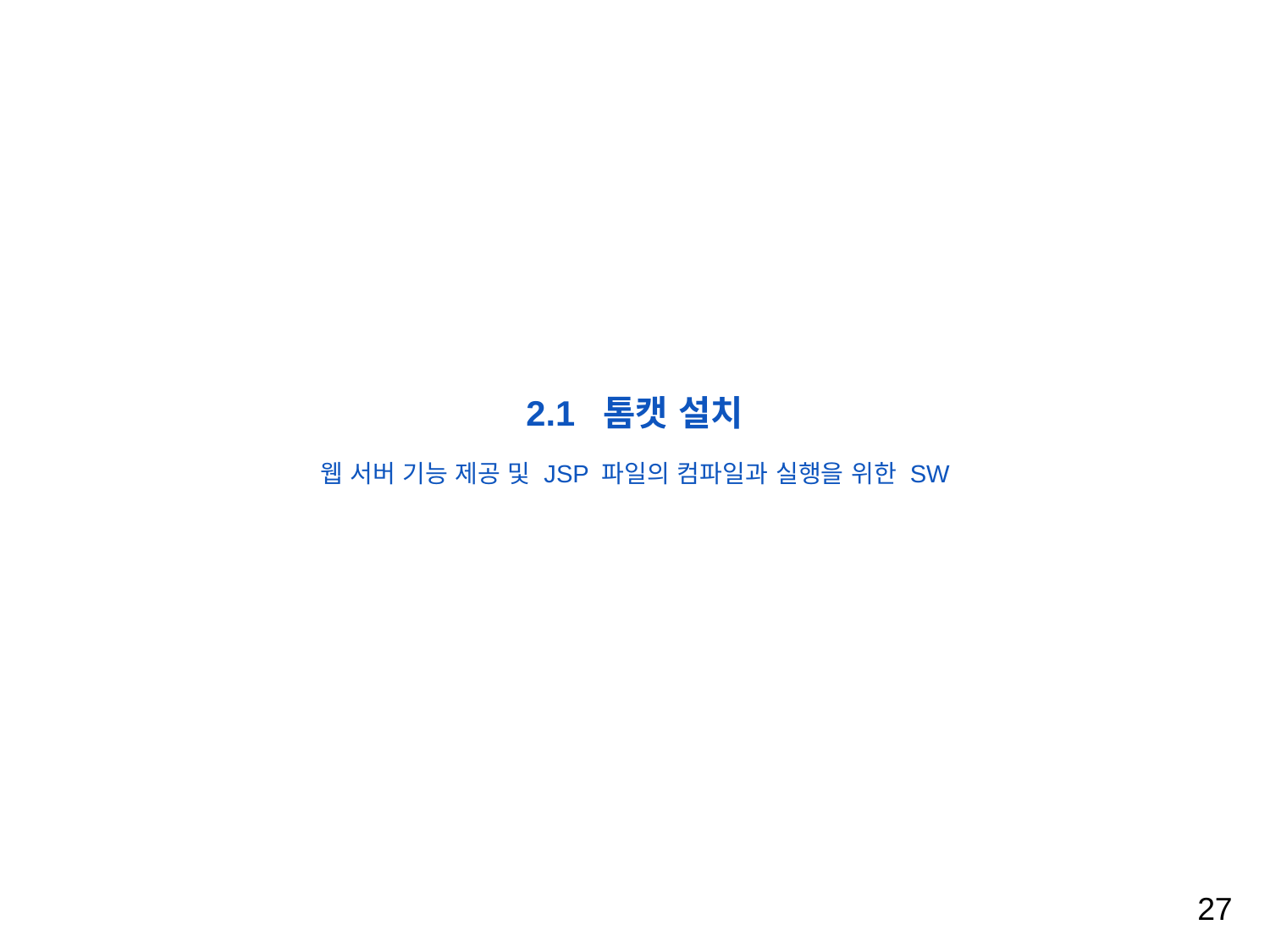

2.1  톰캣 설치
웹 서버 기능 제공 및 JSP 파일의 컴파일과 실행을 위한 SW

27